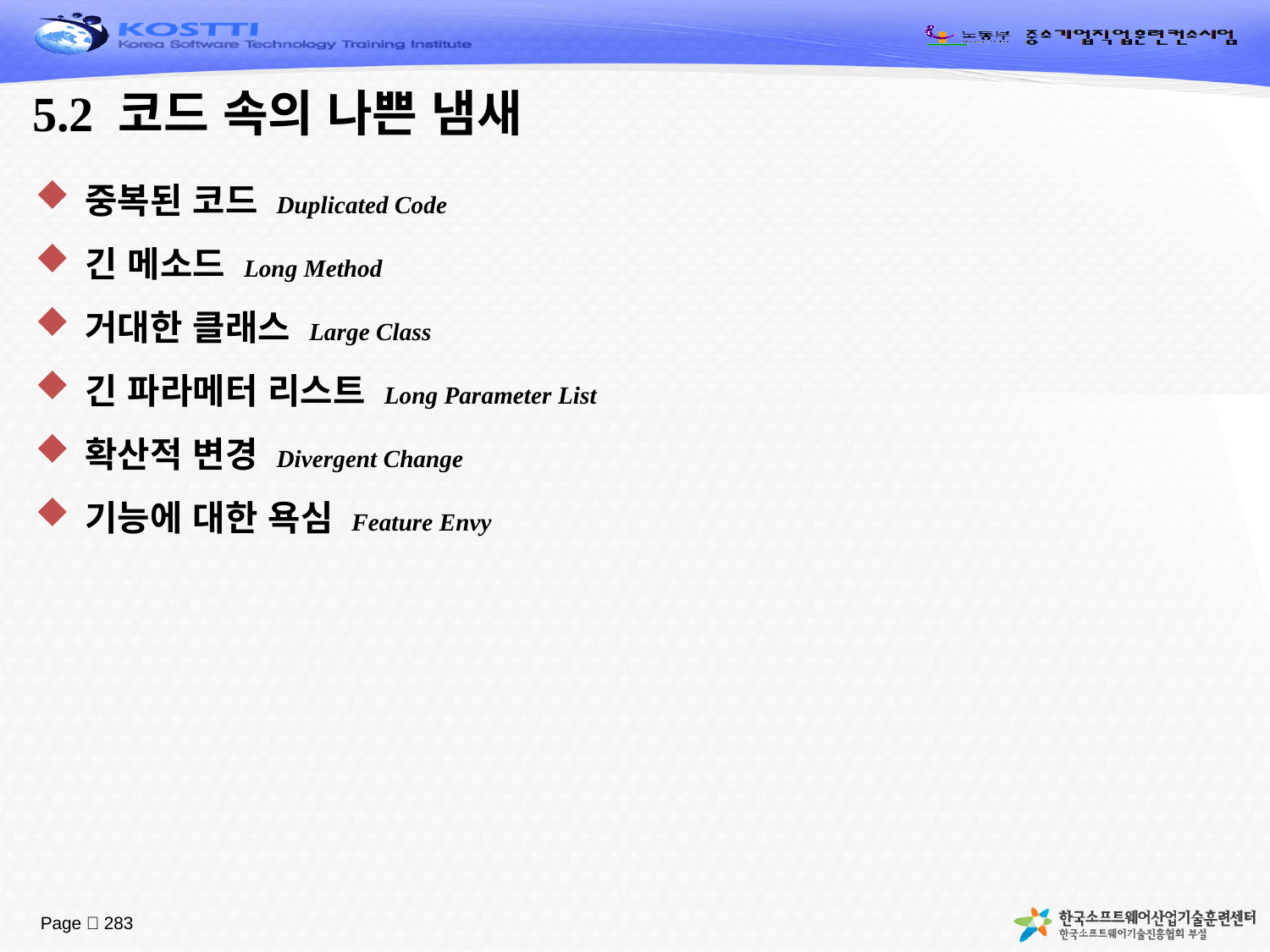

# 5.2 코드 속의 나쁜 냄새
중복된 코드 Duplicated Code
긴 메소드 Long Method
거대한 클래스 Large Class
긴 파라메터 리스트 Long Parameter List
확산적 변경 Divergent Change
기능에 대한 욕심 Feature Envy